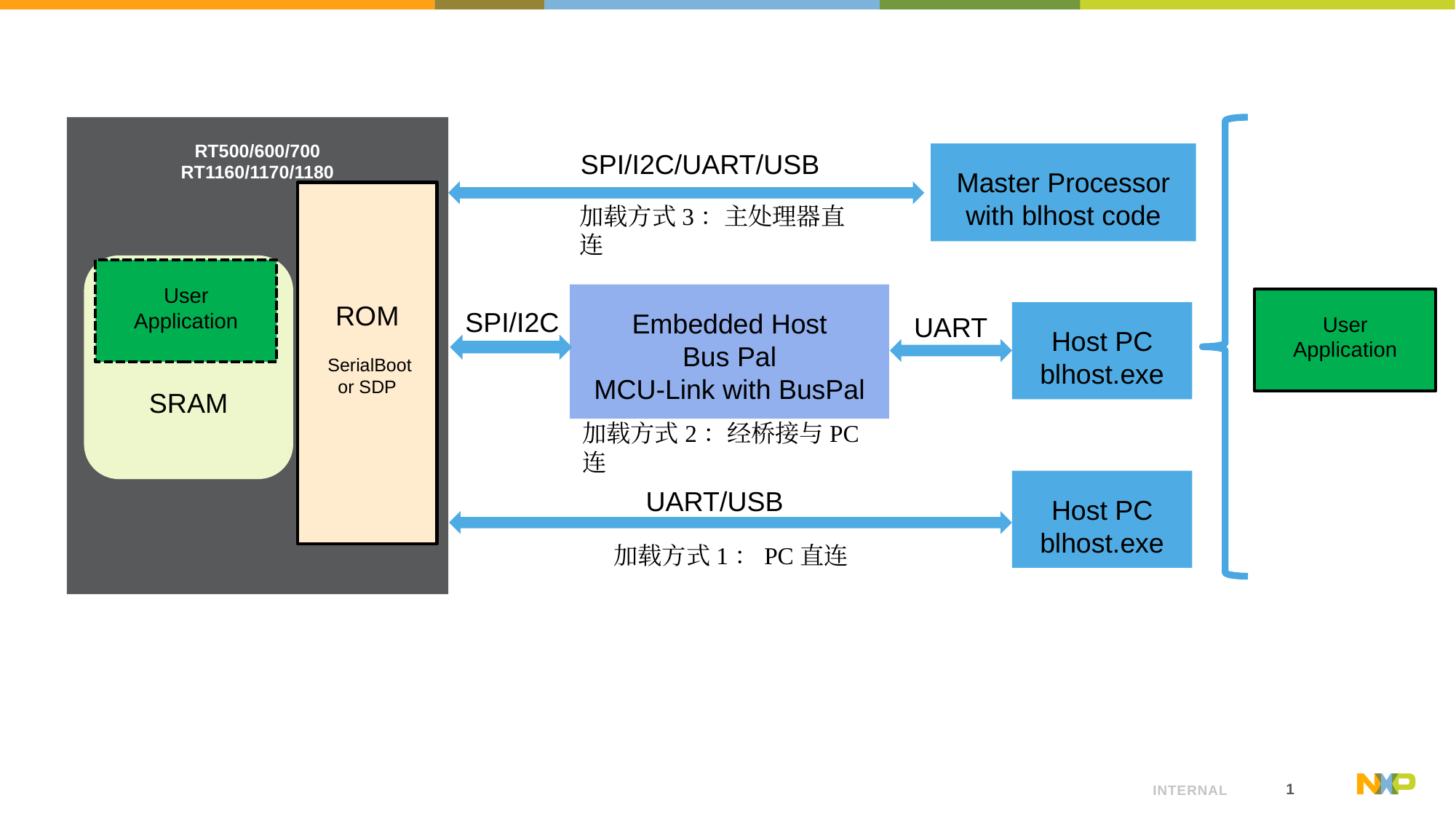

RT500/600/700
RT1160/1170/1180

SPI/I2C/UART/USB
Master Processor
with blhost code

ROM

 SerialBoot or SDP
加载方式3：主处理器直连

SRAM
User
Application
Embedded Host
Bus Pal
MCU-Link with BusPal

User
Application
SPI/I2C
Host PC
blhost.exe

UART

加载方式2：经桥接与PC连
Host PC
blhost.exe

UART/USB

加载方式1：PC直连